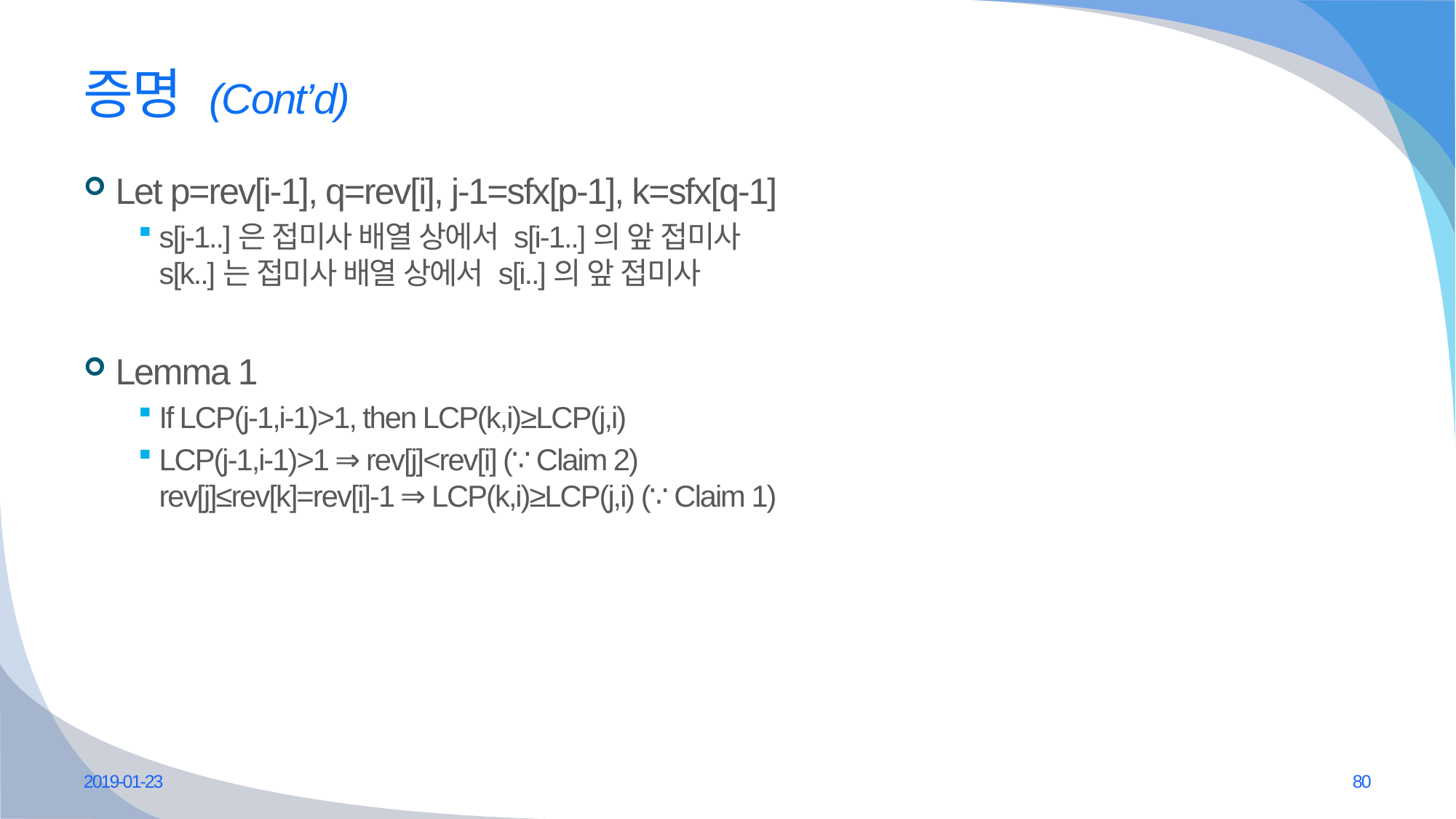

# 증명 (Cont’d)
Let p=rev[i-1], q=rev[i], j-1=sfx[p-1], k=sfx[q-1]
s[j-1..]은 접미사 배열 상에서 s[i-1..]의 앞 접미사
s[k..]는 접미사 배열 상에서 s[i..]의 앞 접미사

Lemma 1
If LCP(j-1,i-1)>1, then LCP(k,i)≥LCP(j,i)
LCP(j-1,i-1)>1 ⇒ rev[j]<rev[i] (∵ Claim 2)
rev[j]≤rev[k]=rev[i]-1 ⇒ LCP(k,i)≥LCP(j,i) (∵ Claim 1)
2019-01-23
80